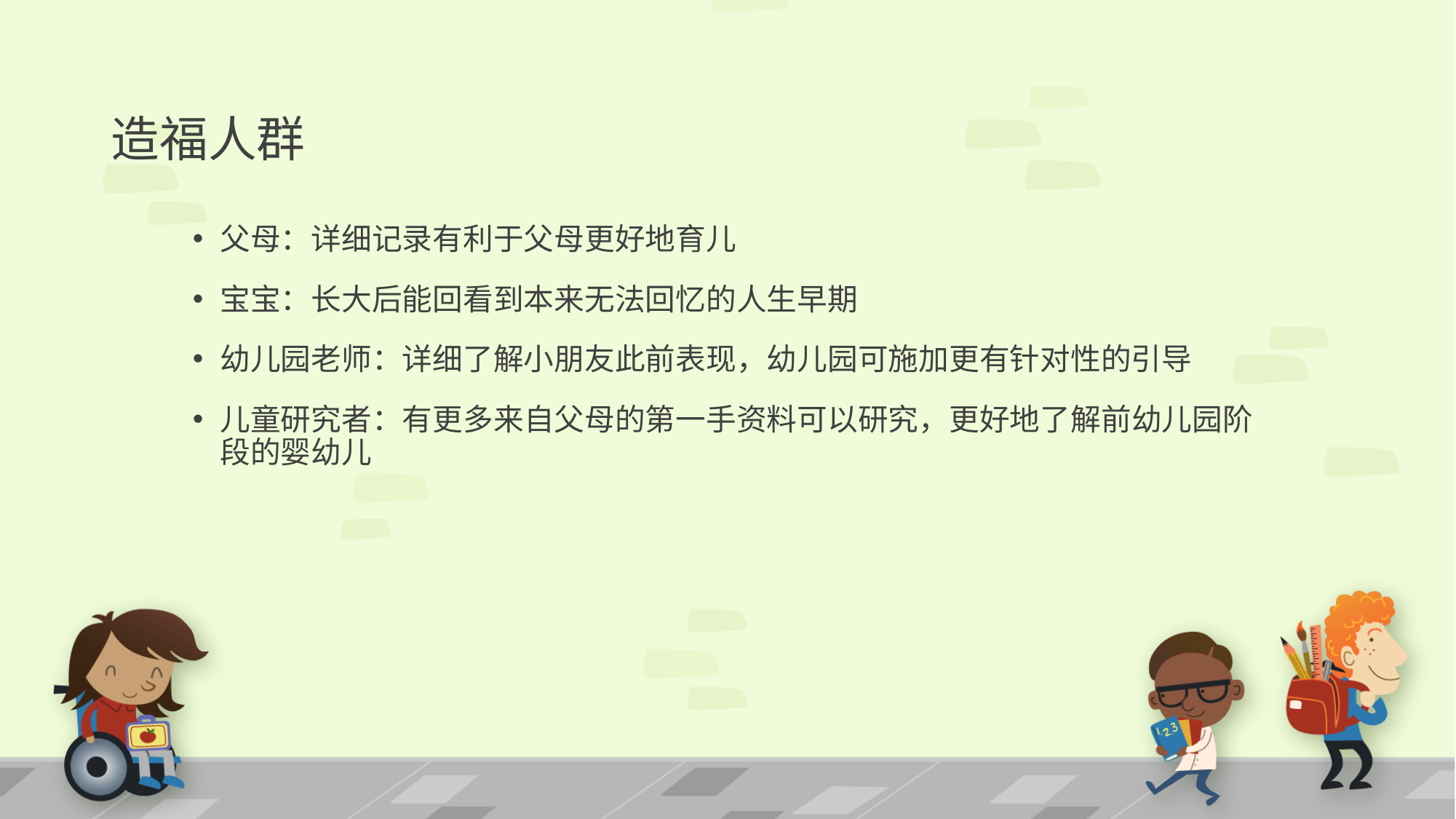

# 造福人群
父母：详细记录有利于父母更好地育儿
宝宝：长大后能回看到本来无法回忆的人生早期
幼儿园老师：详细了解小朋友此前表现，幼儿园可施加更有针对性的引导
儿童研究者：有更多来自父母的第一手资料可以研究，更好地了解前幼儿园阶段的婴幼儿